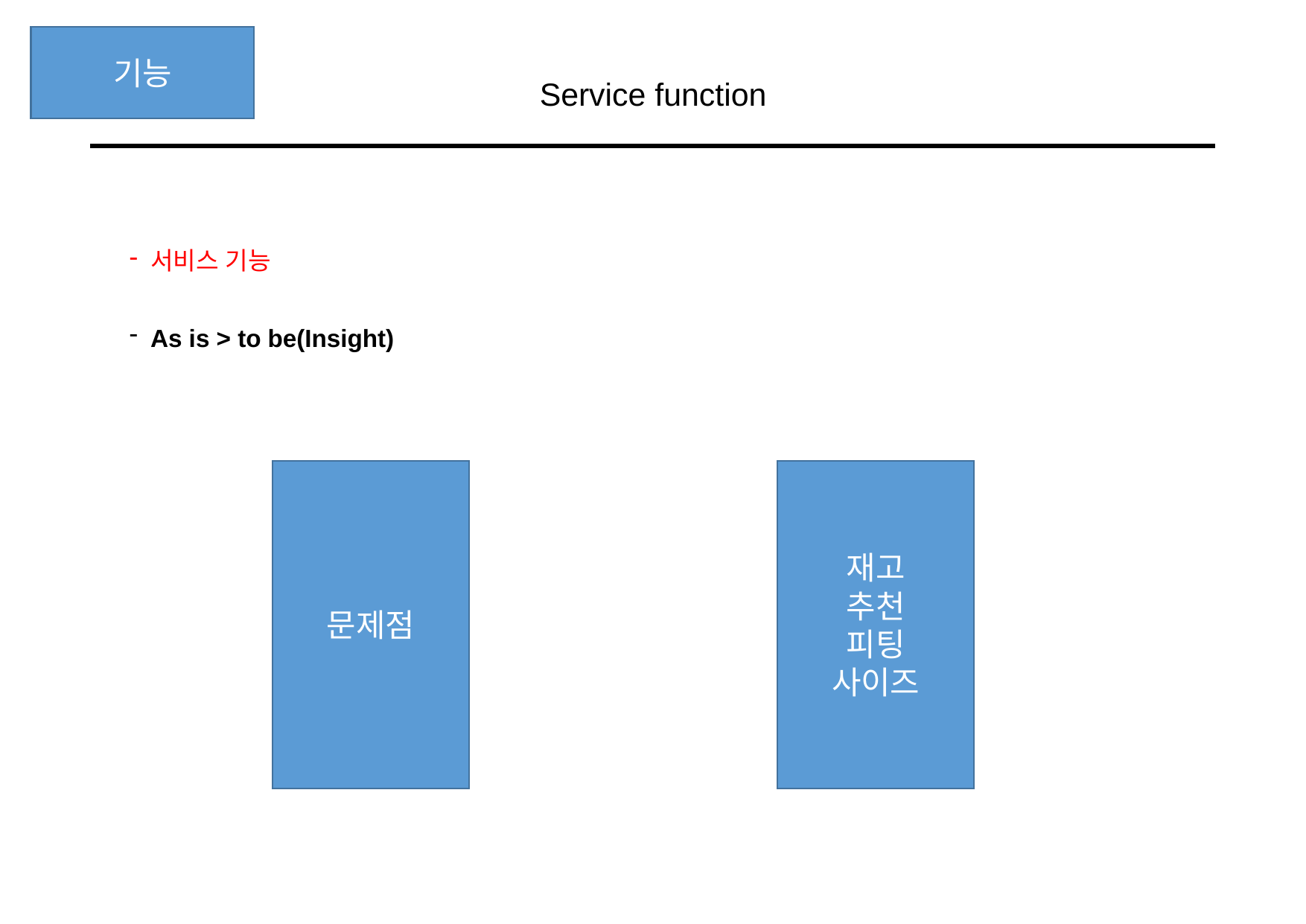

기능
Service function
서비스 기능
As is > to be(Insight)
문제점
재고
추천
피팅
사이즈